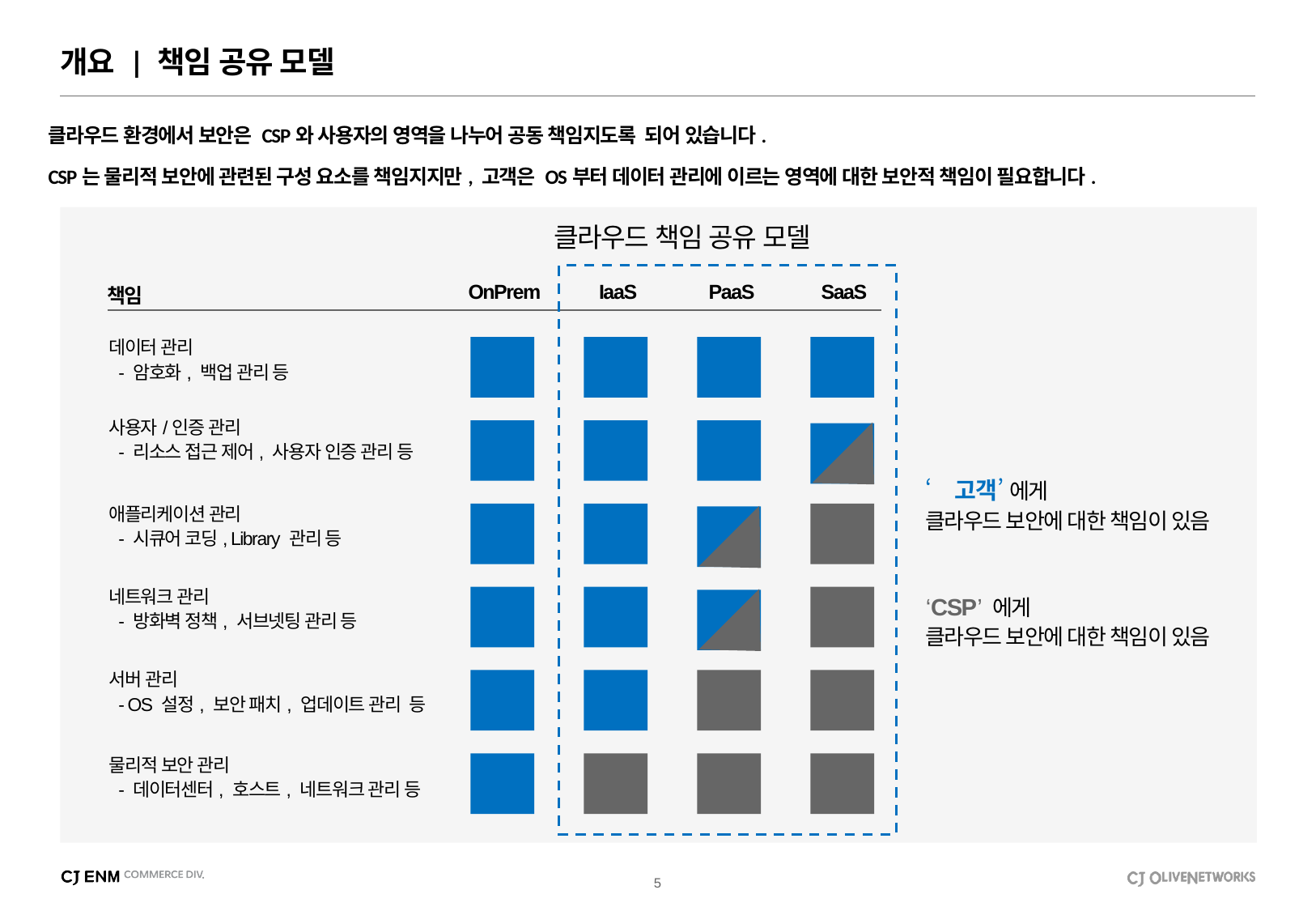

개요 | 책임 공유 모델
클라우드 환경에서 보안은 CSP와 사용자의 영역을 나누어 공동 책임지도록  되어 있습니다.
CSP는 물리적 보안에 관련된 구성 요소를 책임지지만, 고객은 OS부터 데이터 관리에 이르는 영역에 대한 보안적 책임이 필요합니다.

클라우드 책임 공유 모델

OnPrem
IaaS
PaaS
SaaS
책임
데이터 관리
  - 암호화, 백업 관리 등

사용자/인증 관리
  - 리소스 접근 제어, 사용자 인증 관리 등
‘고객’ 에게
클라우드 보안에 대한 책임이 있음
‘CSP’ 에게
클라우드 보안에 대한 책임이 있음

애플리케이션 관리
  - 시큐어 코딩, Library 관리 등

네트워크 관리
  - 방화벽 정책, 서브넷팅 관리 등

서버 관리
  - OS 설정, 보안 패치, 업데이트 관리  등

물리적 보안 관리
  - 데이터센터, 호스트, 네트워크 관리 등